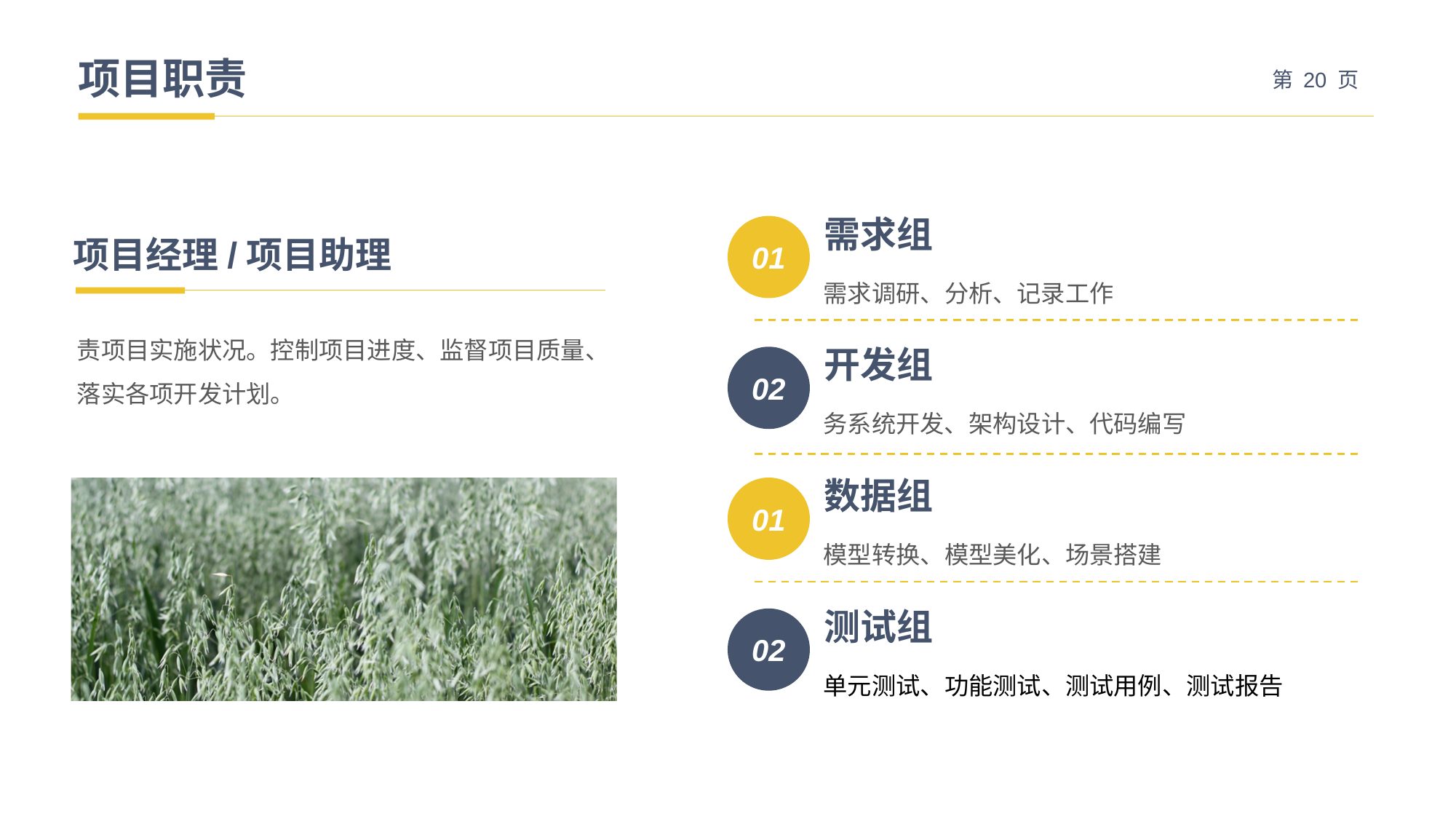

项目职责
需求组
需求调研、分析、记录工作
01
项目经理/项目助理

责项目实施状况。控制项目进度、监督项目质量、落实各项开发计划。
开发组
务系统开发、架构设计、代码编写
02
数据组
模型转换、模型美化、场景搭建
01

测试组
单元测试、功能测试、测试用例、测试报告
02